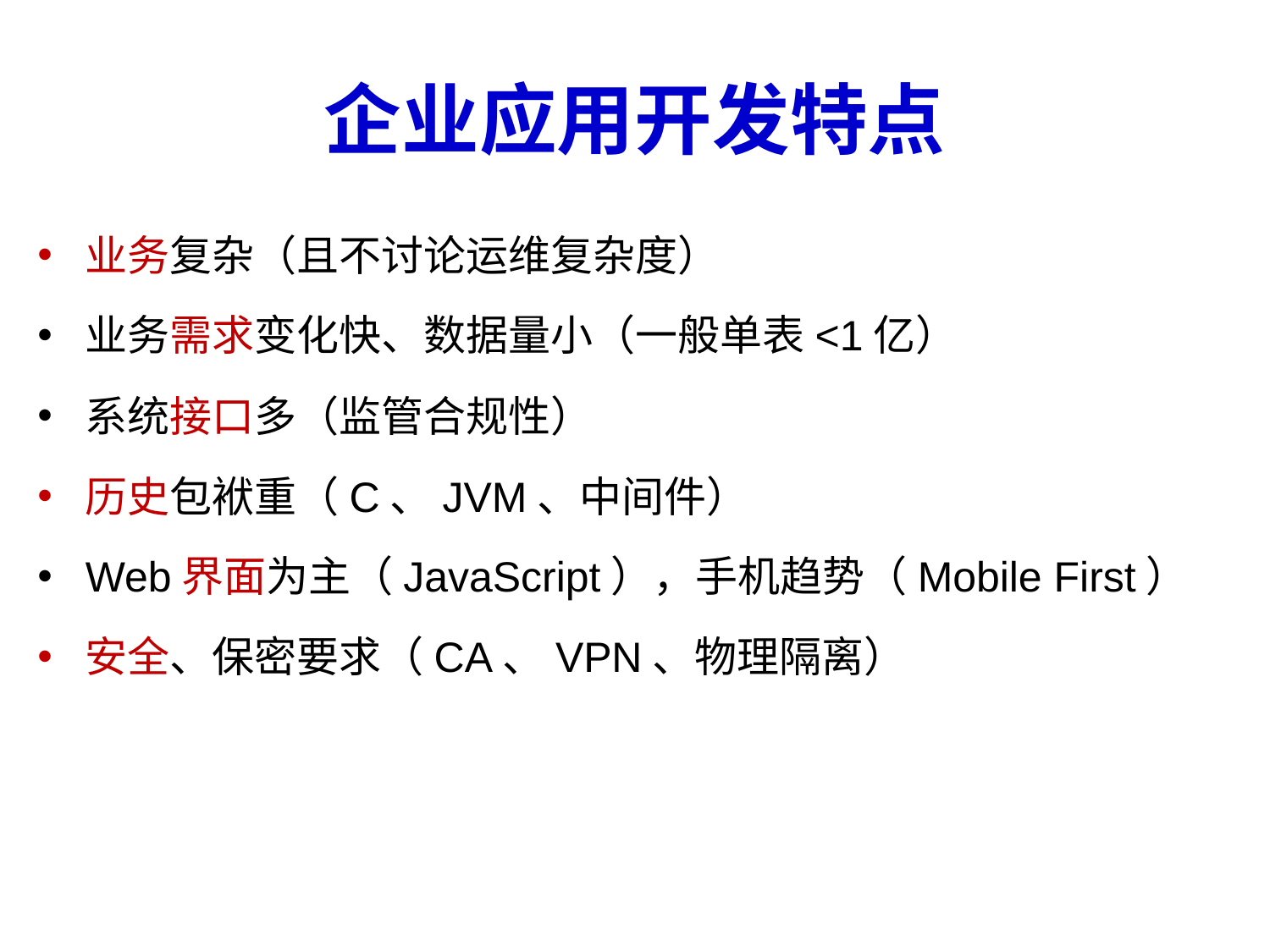

# 企业应用开发特点
业务复杂（且不讨论运维复杂度）
业务需求变化快、数据量小（一般单表<1亿）
系统接口多（监管合规性）
历史包袱重（C、JVM、中间件）
Web界面为主（JavaScript），手机趋势（Mobile First）
安全、保密要求（CA、VPN、物理隔离）